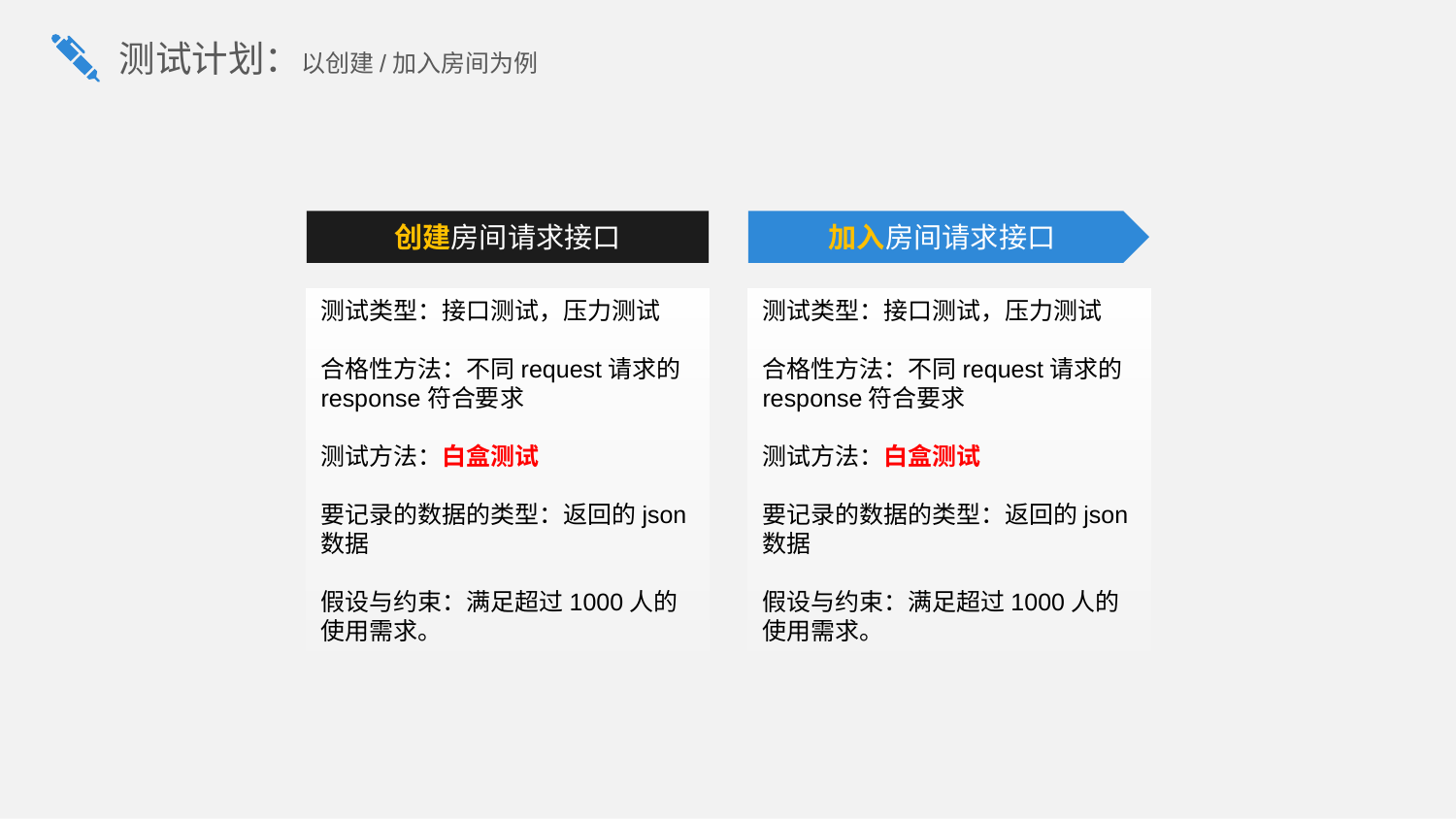

测试计划：以创建/加入房间为例
加入房间请求接口
创建房间请求接口
测试类型：接口测试，压力测试

合格性方法：不同request请求的response符合要求

测试方法：白盒测试

要记录的数据的类型：返回的json数据

假设与约束：满足超过1000人的使用需求。
测试类型：接口测试，压力测试

合格性方法：不同request请求的response符合要求

测试方法：白盒测试

要记录的数据的类型：返回的json数据

假设与约束：满足超过1000人的使用需求。